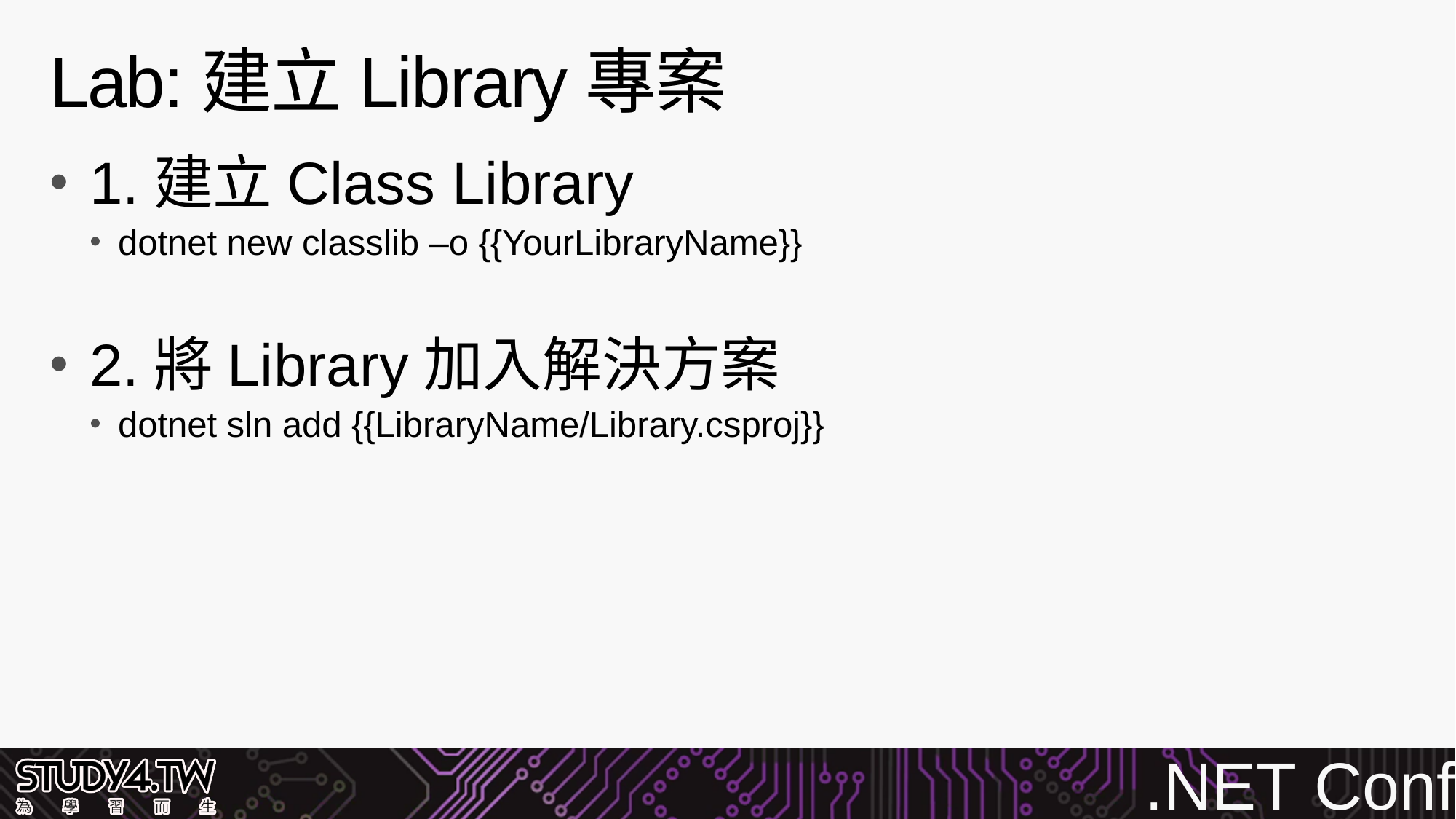

# Lab:建立Library專案
1.建立Class Library
dotnet new classlib –o {{YourLibraryName}}

2.將Library加入解決方案
dotnet sln add {{LibraryName/Library.csproj}}